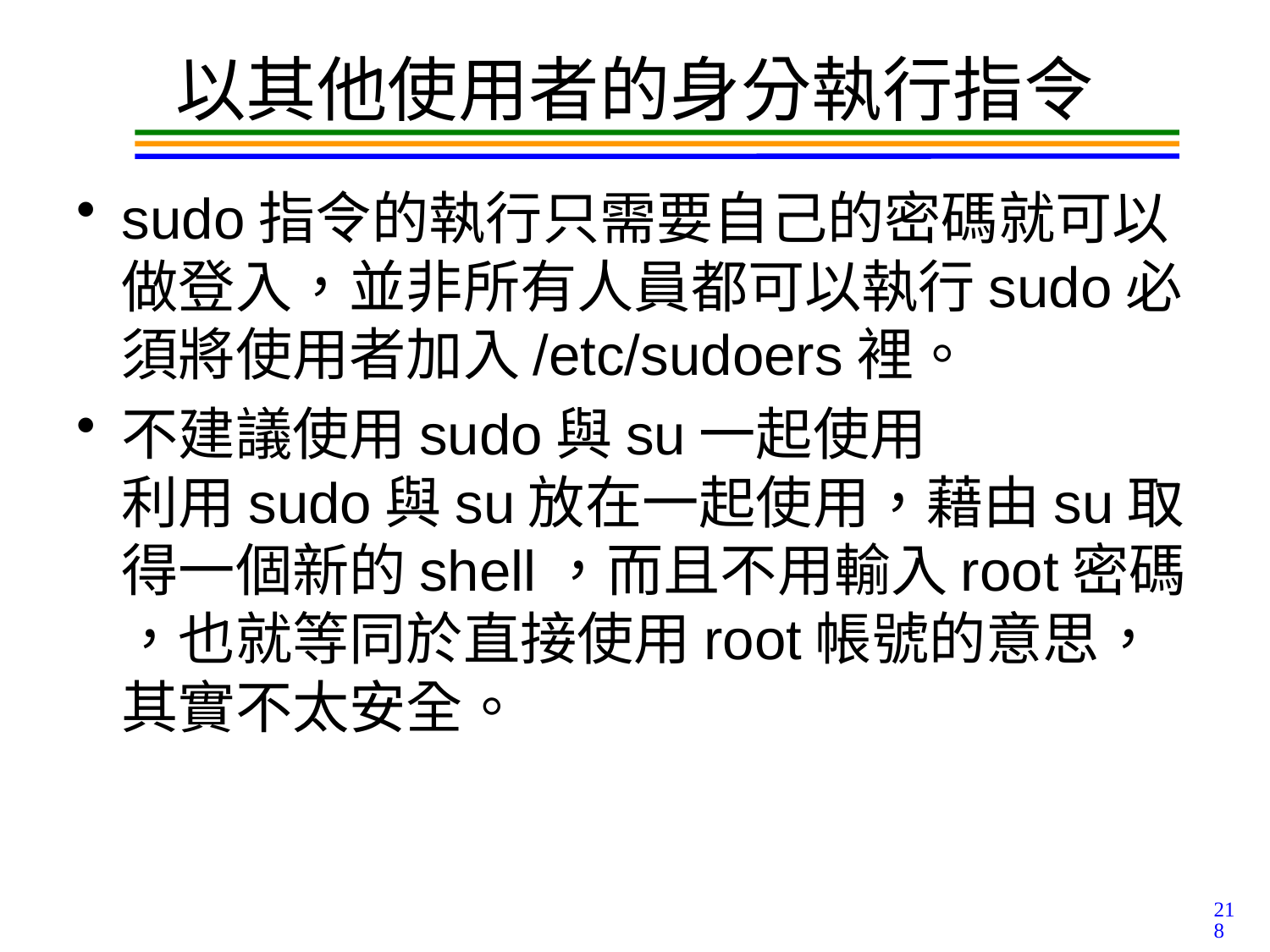

# 以其他使用者的身分執行指令
sudo指令的執行只需要自己的密碼就可以做登入，並非所有人員都可以執行sudo必須將使用者加入/etc/sudoers裡。
不建議使用sudo與su一起使用
利用sudo與su放在一起使用，藉由su取得一個新的shell，而且不用輸入root密碼
，也就等同於直接使用root帳號的意思，其實不太安全。

218